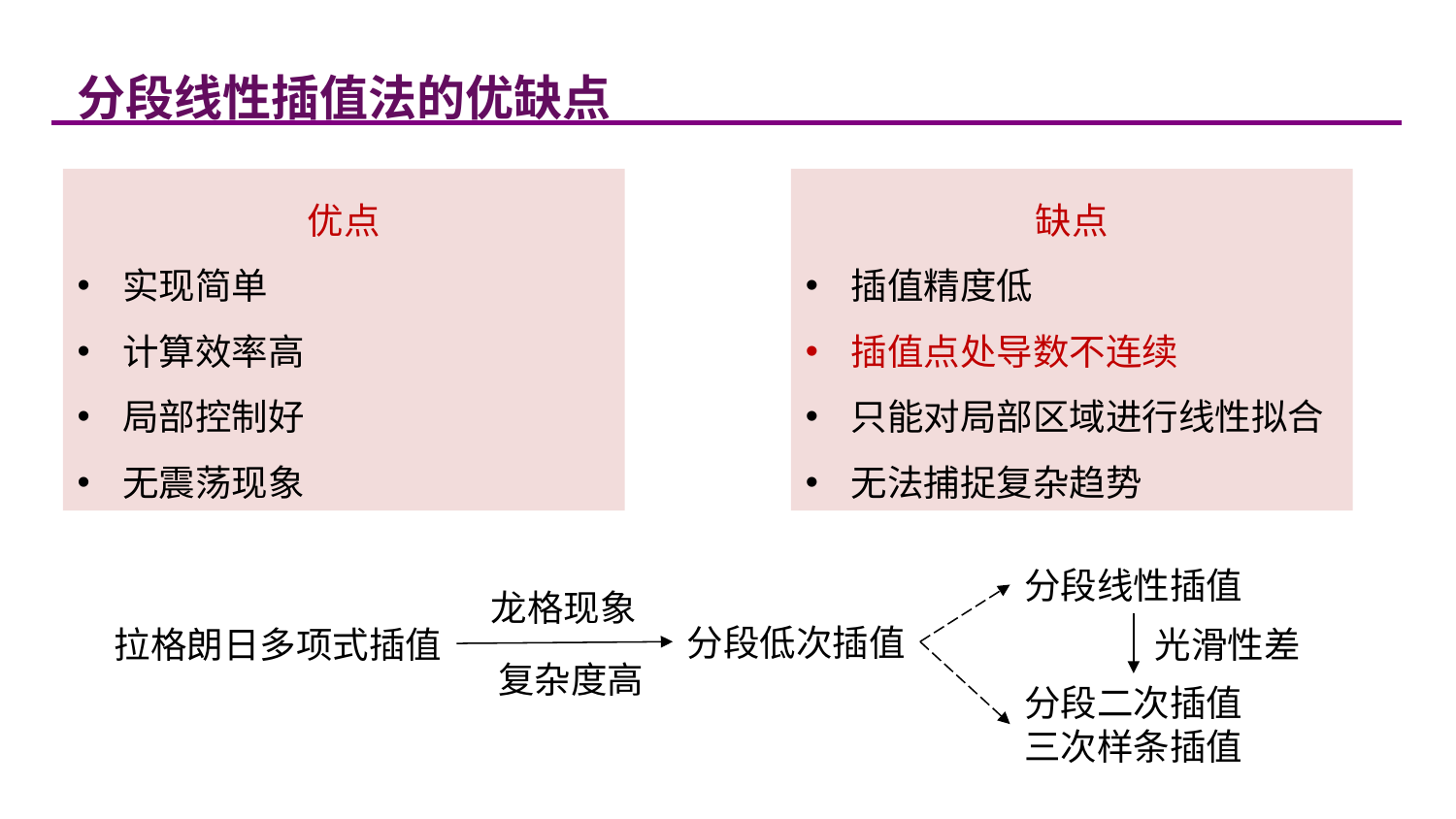

分段线性插值法的优缺点
优点
实现简单
计算效率高
局部控制好
无震荡现象
缺点
插值精度低
插值点处导数不连续
只能对局部区域进行线性拟合
无法捕捉复杂趋势
分段线性插值
龙格现象
分段低次插值
拉格朗日多项式插值
光滑性差
复杂度高
分段二次插值
三次样条插值